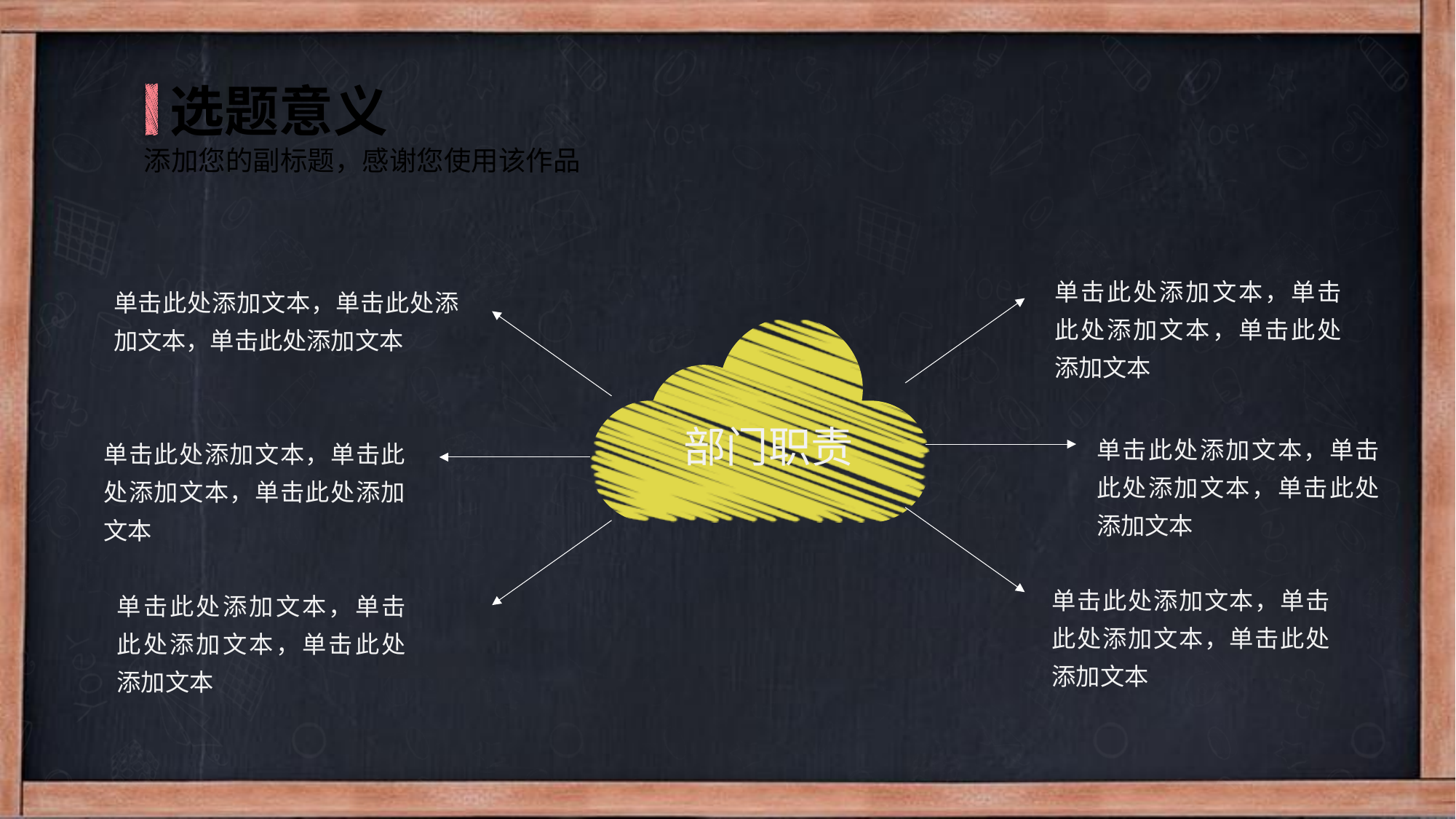

选题意义

添加您的副标题，感谢您使用该作品
单击此处添加文本，单击此处添加文本，单击此处添加文本
单击此处添加文本，单击此处添加文本，单击此处添加文本

部门职责
单击此处添加文本，单击此处添加文本，单击此处添加文本
单击此处添加文本，单击此处添加文本，单击此处添加文本
单击此处添加文本，单击此处添加文本，单击此处添加文本
单击此处添加文本，单击此处添加文本，单击此处添加文本